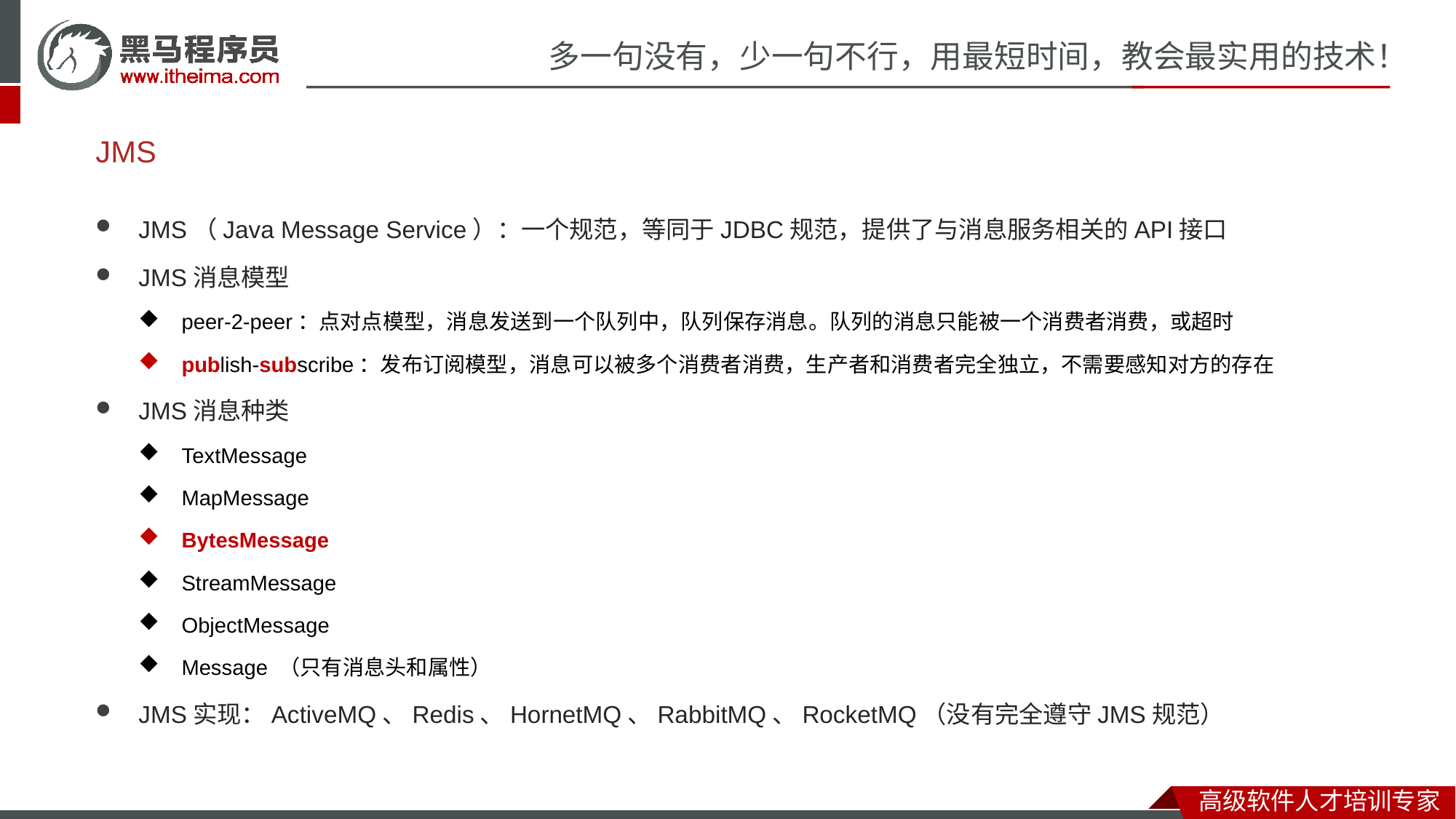

# JMS
JMS（Java Message Service）：一个规范，等同于JDBC规范，提供了与消息服务相关的API接口
JMS消息模型
peer-2-peer：点对点模型，消息发送到一个队列中，队列保存消息。队列的消息只能被一个消费者消费，或超时
publish-subscribe：发布订阅模型，消息可以被多个消费者消费，生产者和消费者完全独立，不需要感知对方的存在
JMS消息种类
TextMessage
MapMessage
BytesMessage
StreamMessage
ObjectMessage
Message （只有消息头和属性）
JMS实现：ActiveMQ、Redis、HornetMQ、RabbitMQ、RocketMQ（没有完全遵守JMS规范）